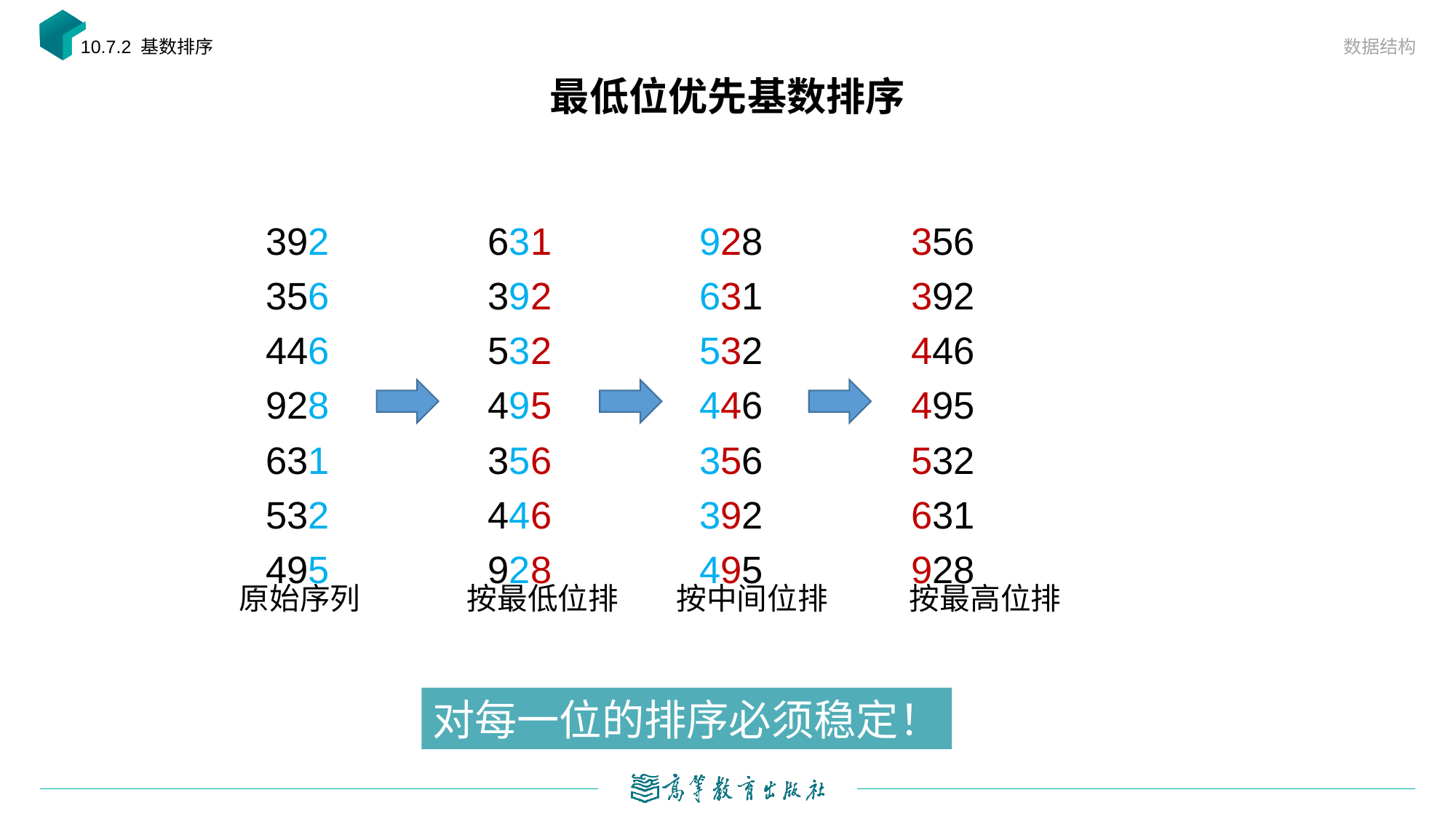

数据结构
10.7.2 基数排序
# 最低位优先基数排序
392               631              928              356
356               392              631              392
446               532              532              446
928               495              446              495
631               356              356              532
532               446              392              631
495               928              495              928

原始序列
按最低位排
按中间位排
按最高位排
对每一位的排序必须稳定！